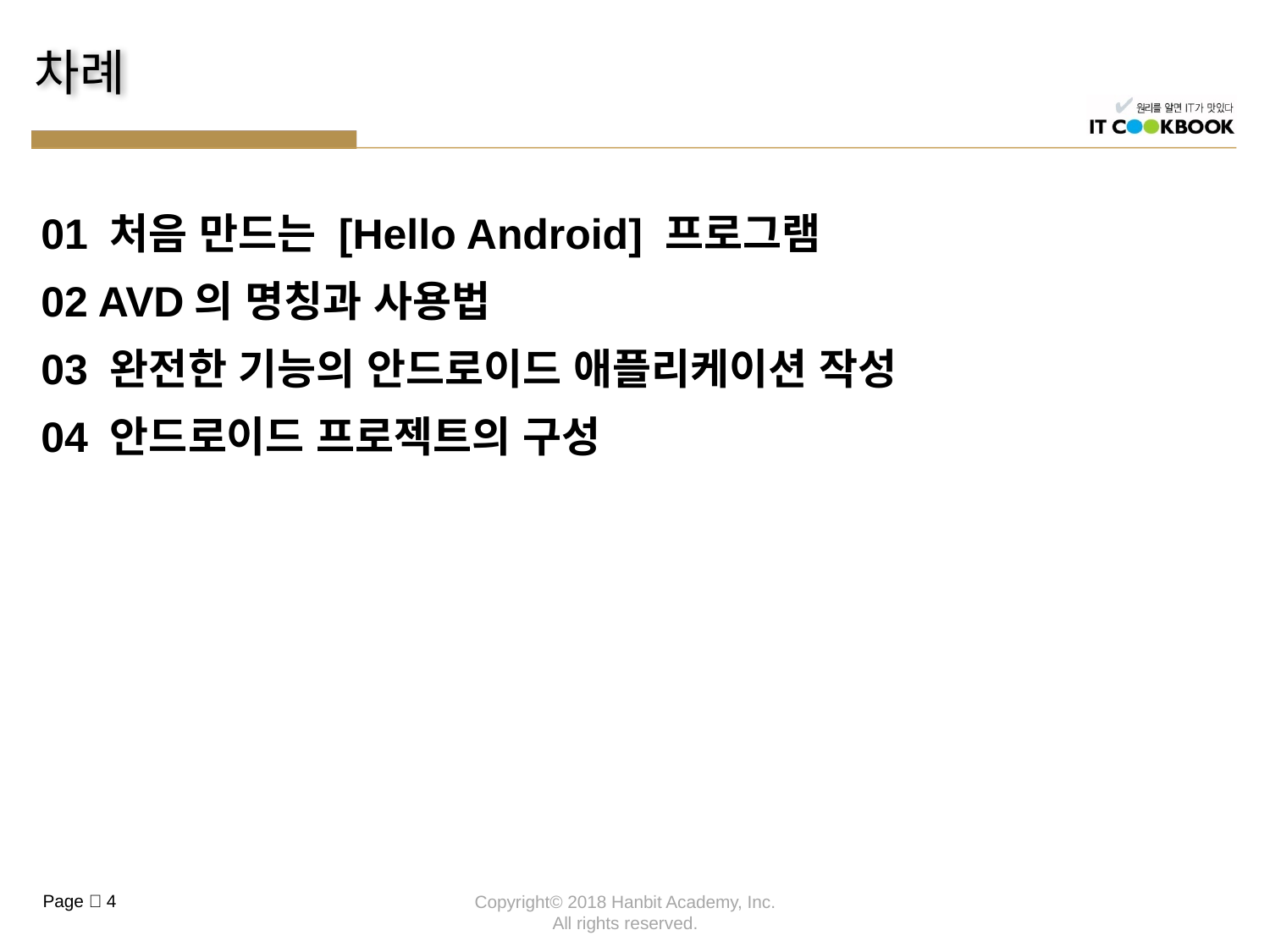

01 처음 만드는 [Hello Android] 프로그램
02 AVD의 명칭과 사용법
03 완전한 기능의 안드로이드 애플리케이션 작성
04 안드로이드 프로젝트의 구성